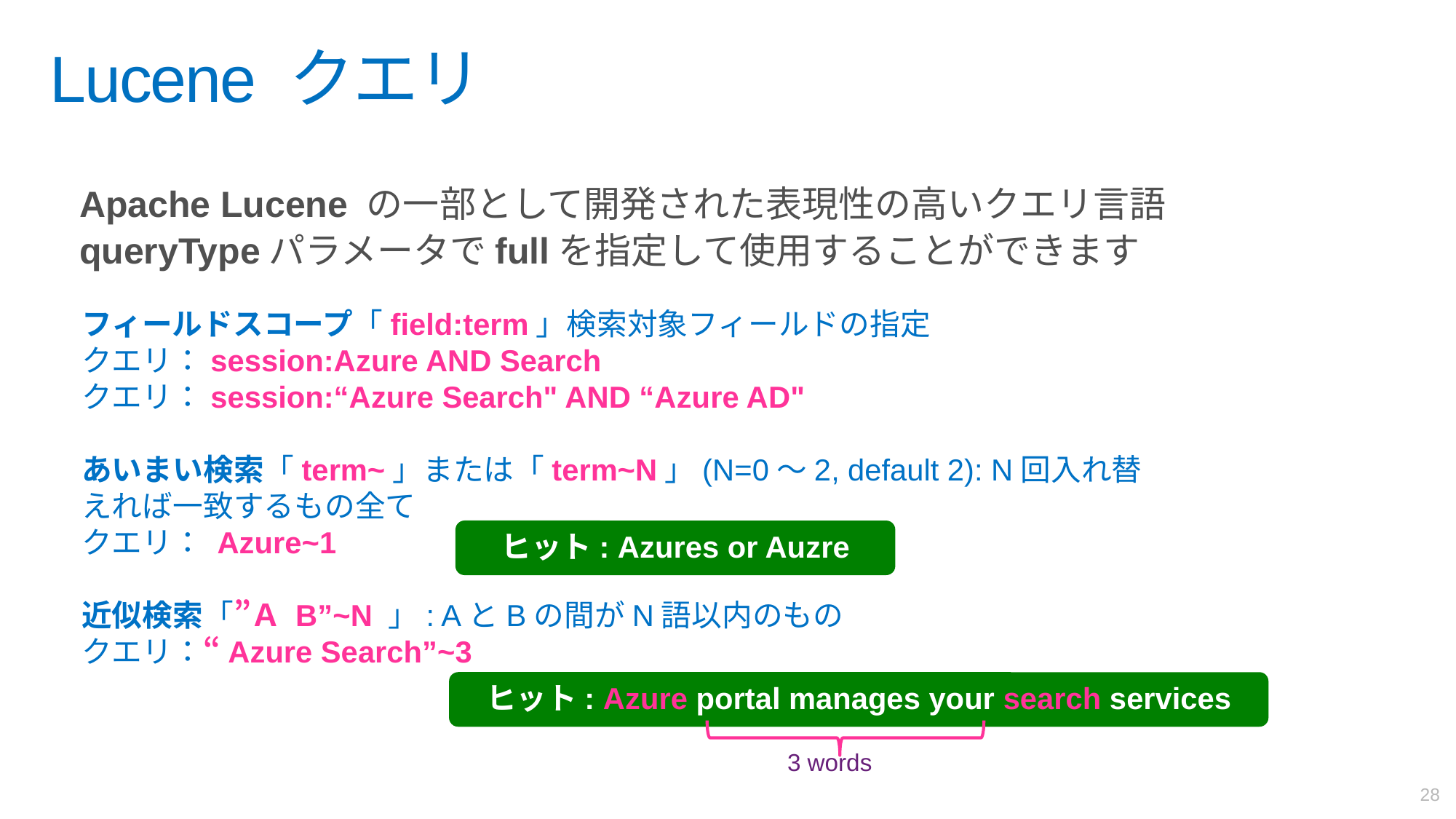

# Lucene クエリ
Apache Lucene の一部として開発された表現性の高いクエリ言語
queryTypeパラメータでfullを指定して使用することができます
フィールドスコープ「field:term」検索対象フィールドの指定
クエリ：session:Azure AND Search
クエリ：session:“Azure Search" AND “Azure AD"

あいまい検索「term~」または「term~N」(N=0～2, default 2): N回入れ替えれば一致するもの全て
クエリ： Azure~1

近似検索「”Ａ B”~N 」: AとBの間がN語以内のもの
クエリ：“Azure Search”~3

ヒット: Azures or Auzre

ヒット: Azure portal manages your search services
3 words
28